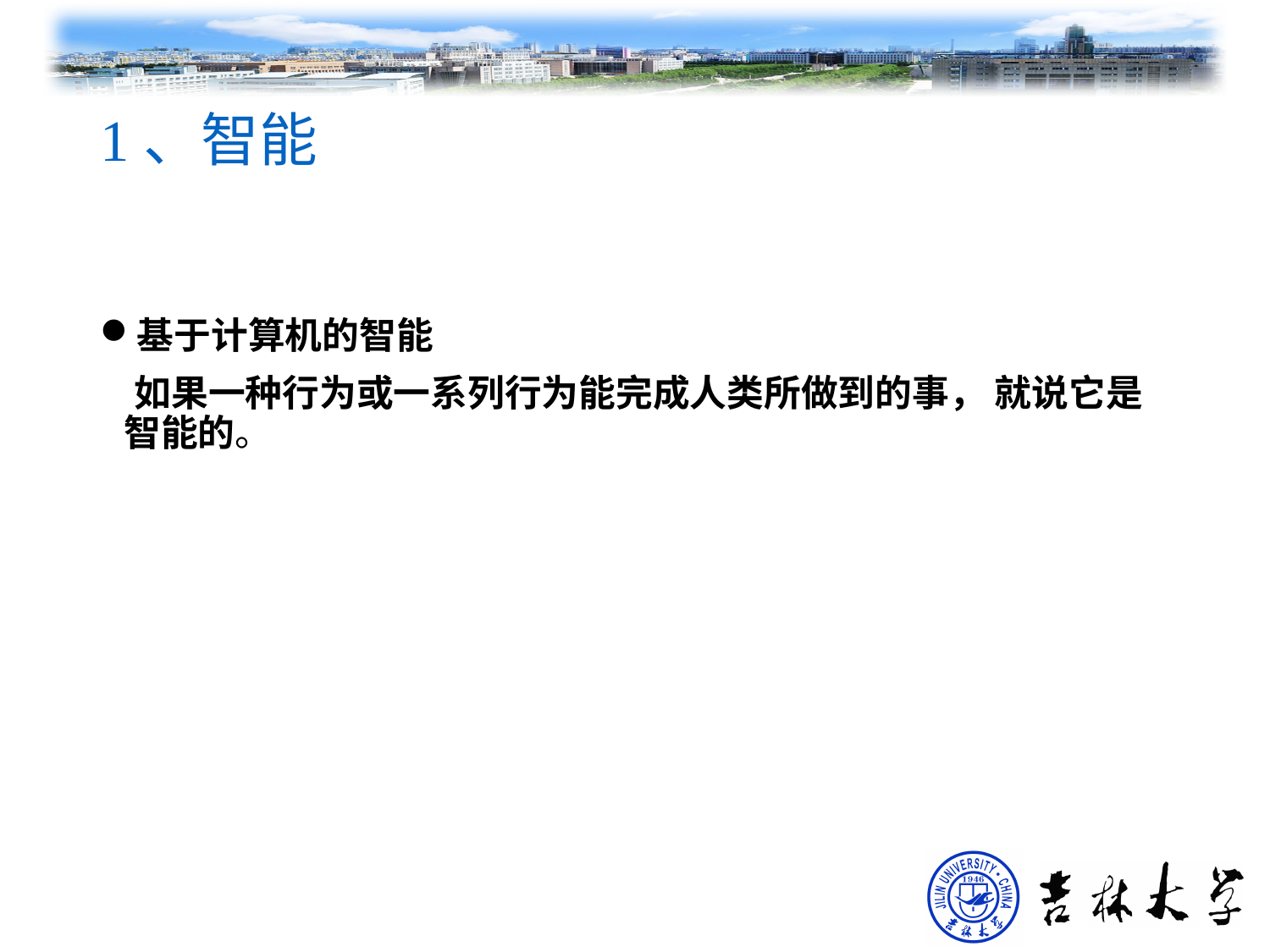

# 1、智能

基于计算机的智能
   如果一种行为或一系列行为能完成人类所做到的事， 就说它是智能的。